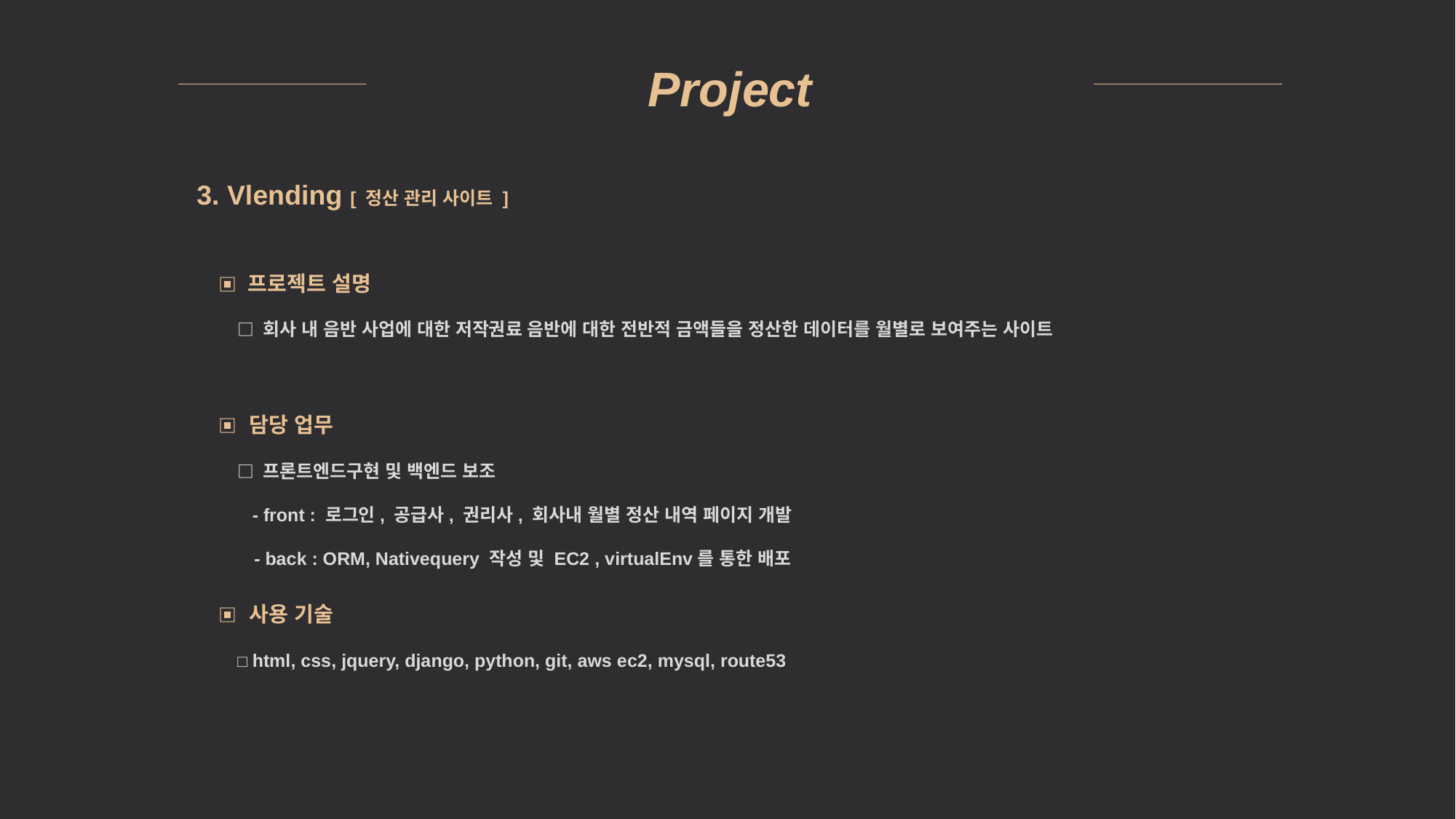

Project
3. Vlending [ 정산 관리 사이트 ]
▣ 프로젝트 설명
    □ 회사 내 음반 사업에 대한 저작권료 음반에 대한 전반적 금액들을 정산한 데이터를 월별로 보여주는 사이트

▣ 담당 업무
    □ 프론트엔드구현 및 백엔드 보조
       - front : 로그인, 공급사, 권리사, 회사내 월별 정산 내역 페이지 개발
       - back : ORM, Nativequery 작성 및 EC2 , virtualEnv를 통한 배포
▣ 사용 기술
    □ html, css, jquery, django, python, git, aws ec2, mysql, route53